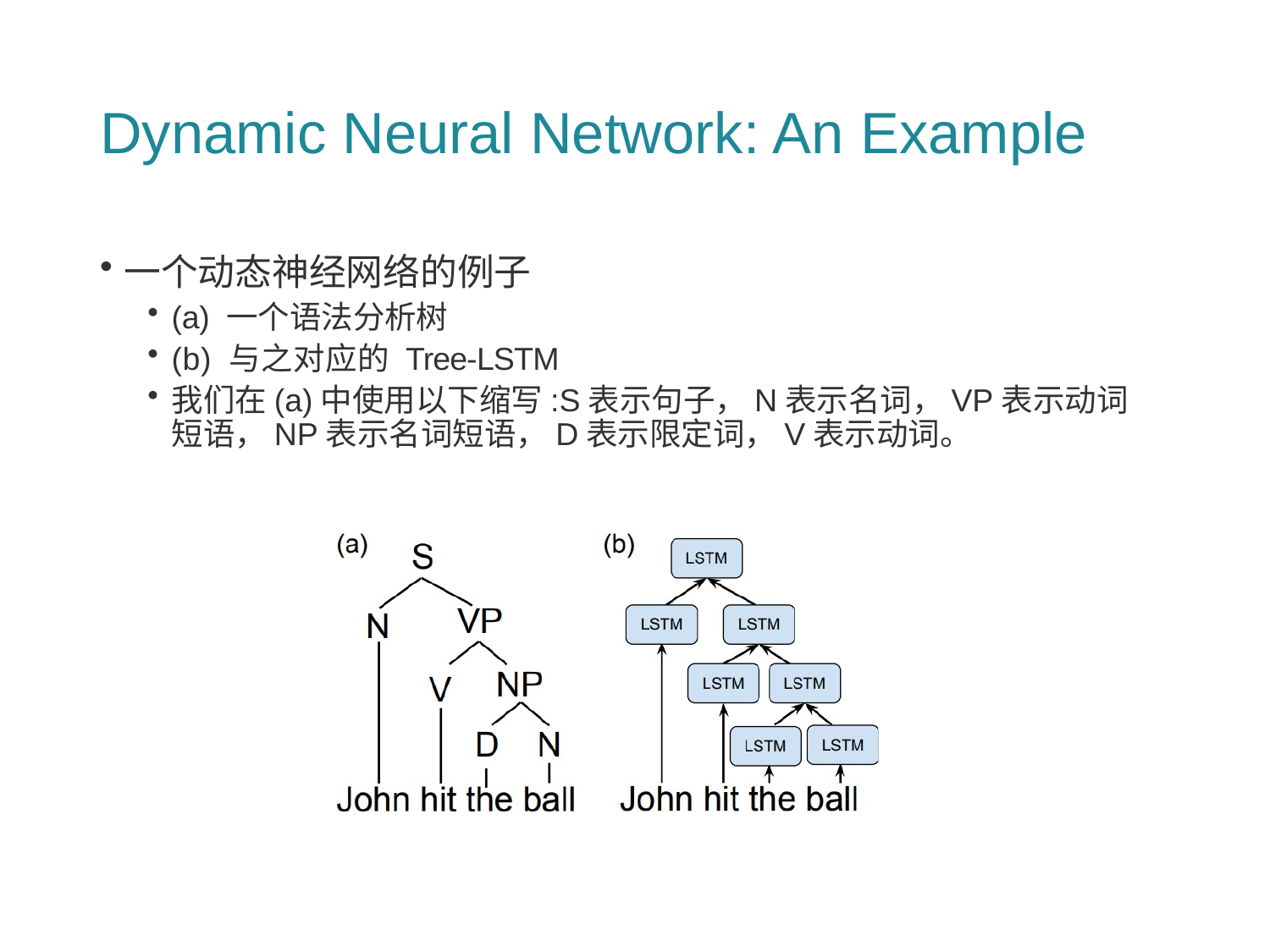

# Dynamic Neural Network: An Example
一个动态神经网络的例子
(a) 一个语法分析树
(b) 与之对应的 Tree-LSTM
我们在(a)中使用以下缩写:S表示句子，N表示名词，VP表示动词短语，NP表示名词短语，D表示限定词，V表示动词。